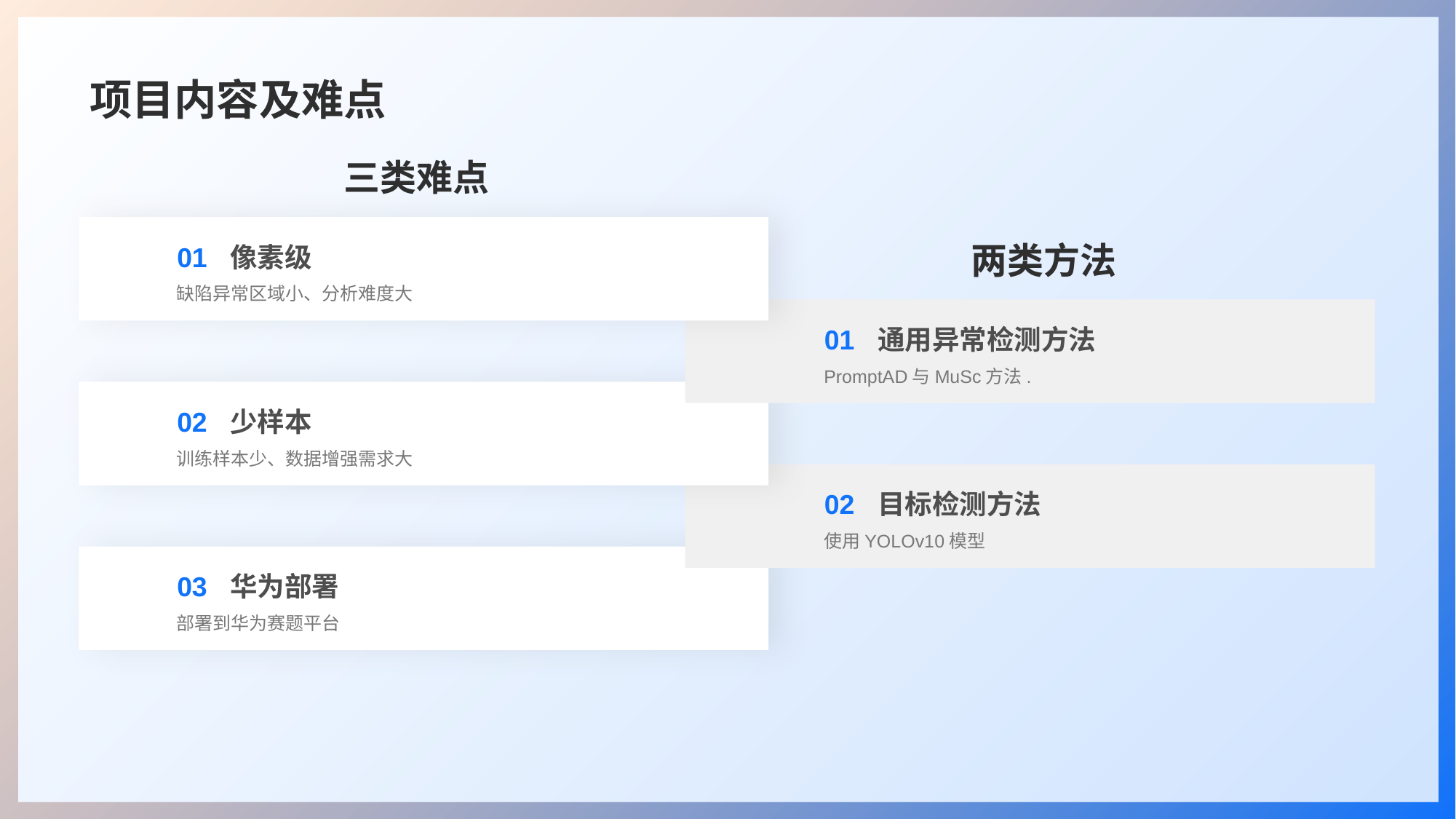

项目内容及难点
三类难点

两类方法
01
像素级
缺陷异常区域小、分析难度大

01
通用异常检测方法
PromptAD与MuSc方法.

02
少样本
训练样本少、数据增强需求大

02
目标检测方法
使用YOLOv10模型

03
华为部署
部署到华为赛题平台